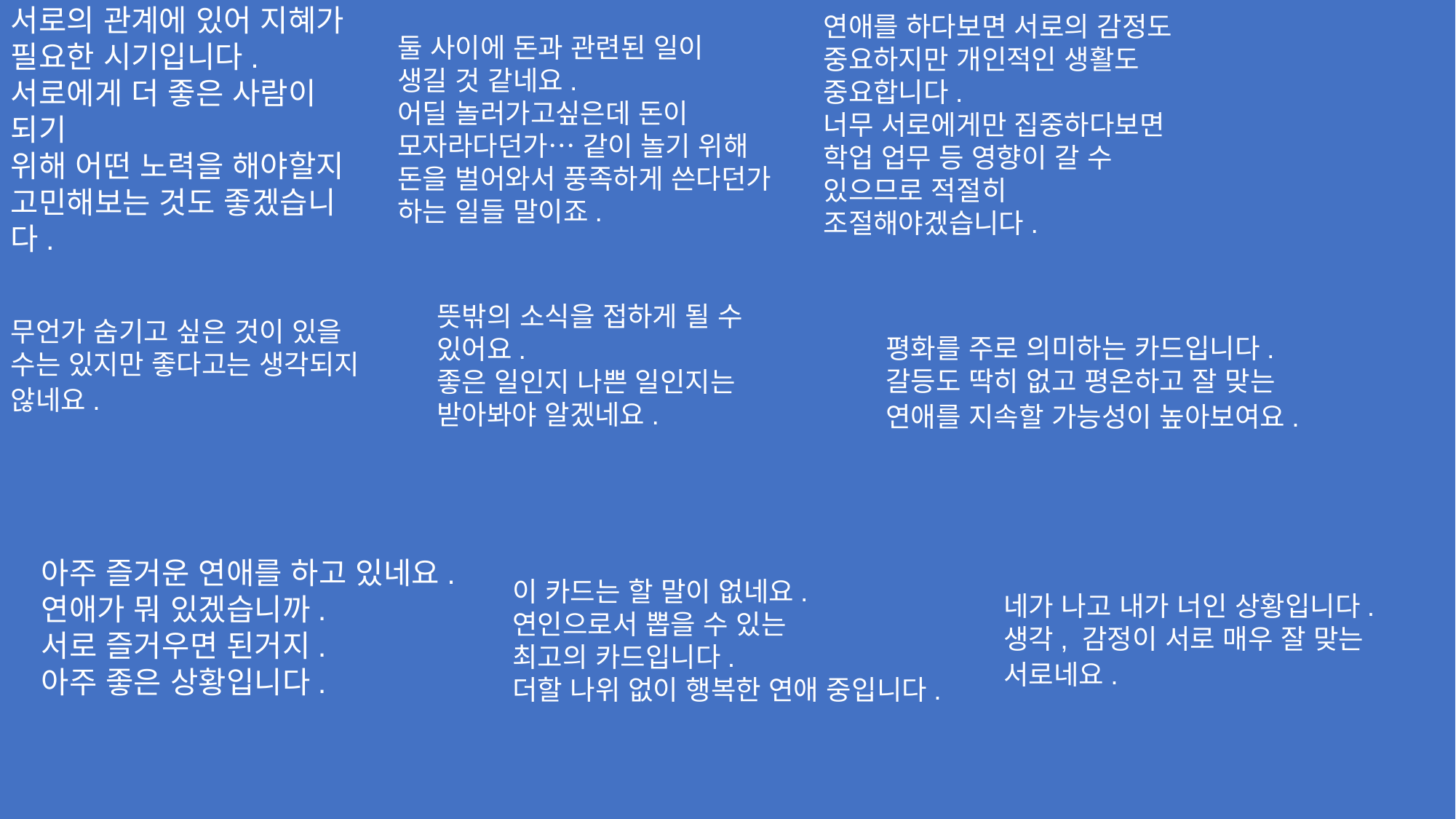

서로의 관계에 있어 지혜가
필요한 시기입니다.
서로에게 더 좋은 사람이 되기
위해 어떤 노력을 해야할지
고민해보는 것도 좋겠습니다.
둘 사이에 돈과 관련된 일이
생길 것 같네요.
어딜 놀러가고싶은데 돈이 모자라다던가… 같이 놀기 위해 돈을 벌어와서 풍족하게 쓴다던가 하는 일들 말이죠.
연애를 하다보면 서로의 감정도 중요하지만 개인적인 생활도 중요합니다.
너무 서로에게만 집중하다보면 학업 업무 등 영향이 갈 수 있으므로 적절히 조절해야겠습니다.
뜻밖의 소식을 접하게 될 수 있어요.
좋은 일인지 나쁜 일인지는 받아봐야 알겠네요.
무언가 숨기고 싶은 것이 있을 수는 있지만 좋다고는 생각되지 않네요.
평화를 주로 의미하는 카드입니다.
갈등도 딱히 없고 평온하고 잘 맞는
연애를 지속할 가능성이 높아보여요.
아주 즐거운 연애를 하고 있네요.
연애가 뭐 있겠습니까.
서로 즐거우면 된거지.
아주 좋은 상황입니다.
이 카드는 할 말이 없네요.
연인으로서 뽑을 수 있는
최고의 카드입니다.
더할 나위 없이 행복한 연애 중입니다.
네가 나고 내가 너인 상황입니다.
생각, 감정이 서로 매우 잘 맞는 서로네요.